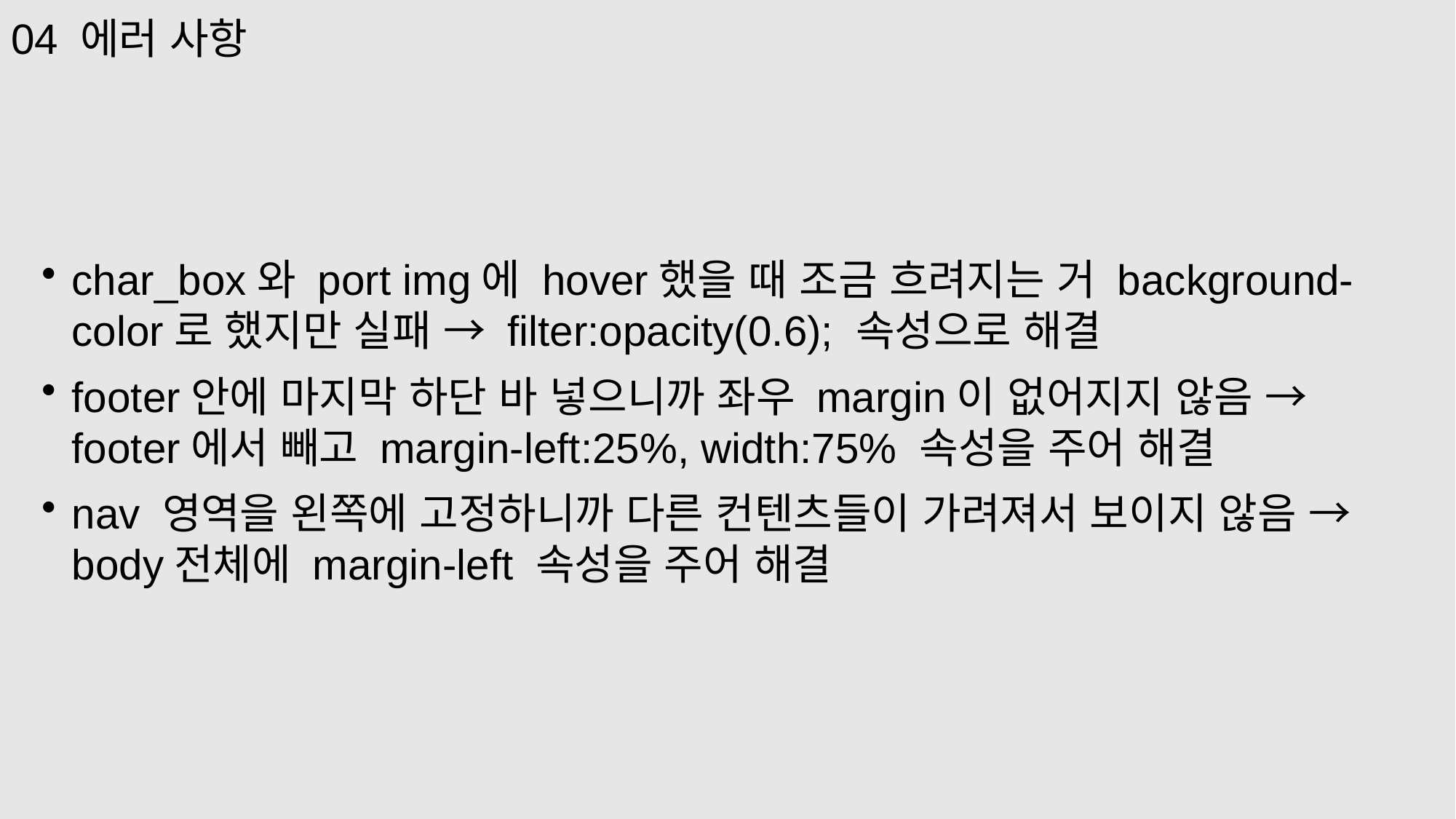

04 에러 사항
char_box와 port img에 hover했을 때 조금 흐려지는 거 background-color로 했지만 실패 → filter:opacity(0.6); 속성으로 해결
footer안에 마지막 하단 바 넣으니까 좌우 margin이 없어지지 않음 → footer에서 빼고 margin-left:25%, width:75% 속성을 주어 해결
nav 영역을 왼쪽에 고정하니까 다른 컨텐츠들이 가려져서 보이지 않음 → body전체에 margin-left 속성을 주어 해결